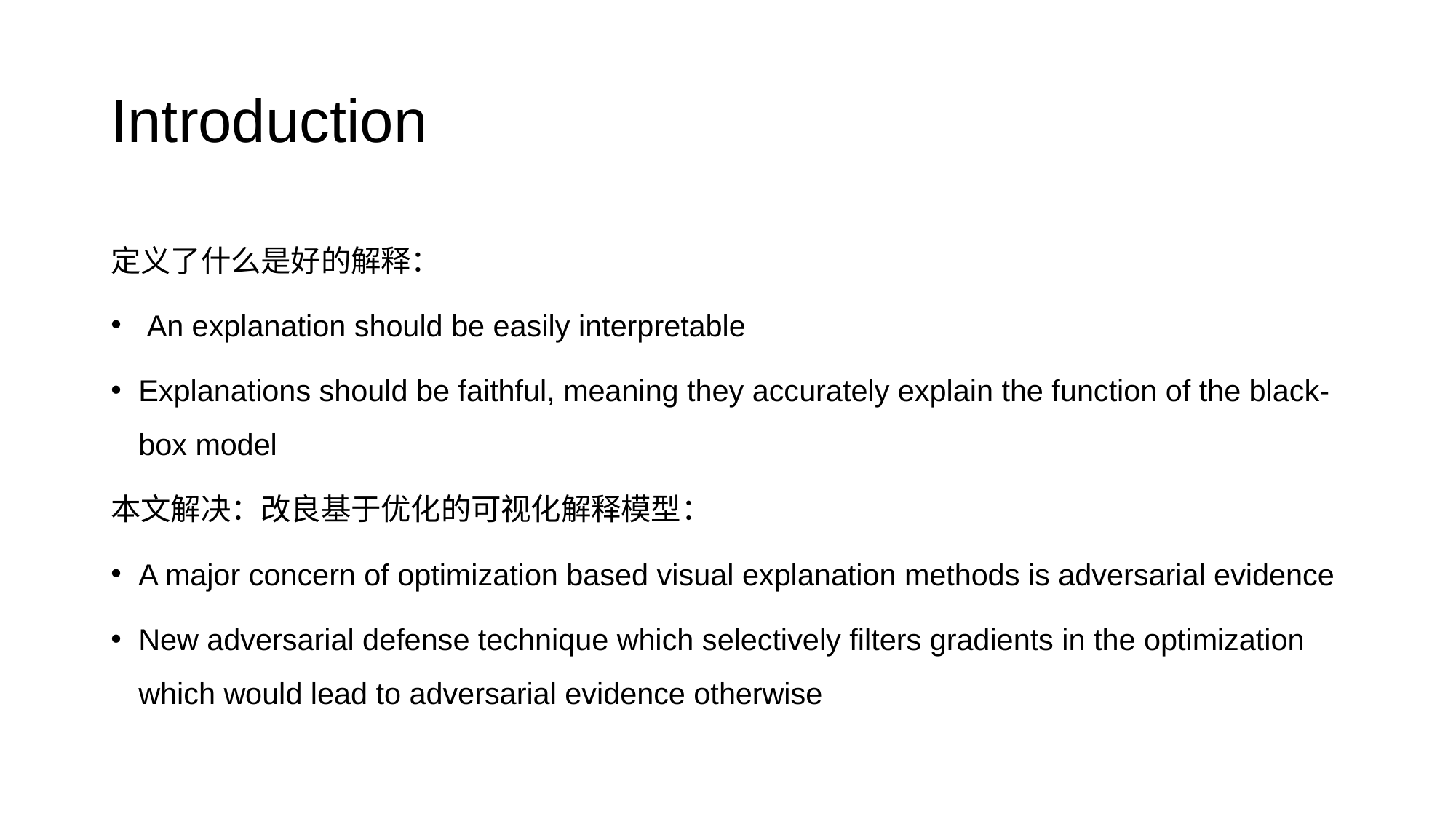

# Introduction
定义了什么是好的解释：
 An explanation should be easily interpretable
Explanations should be faithful, meaning they accurately explain the function of the black-box model
本文解决：改良基于优化的可视化解释模型：
A major concern of optimization based visual explanation methods is adversarial evidence
New adversarial defense technique which selectively filters gradients in the optimization which would lead to adversarial evidence otherwise